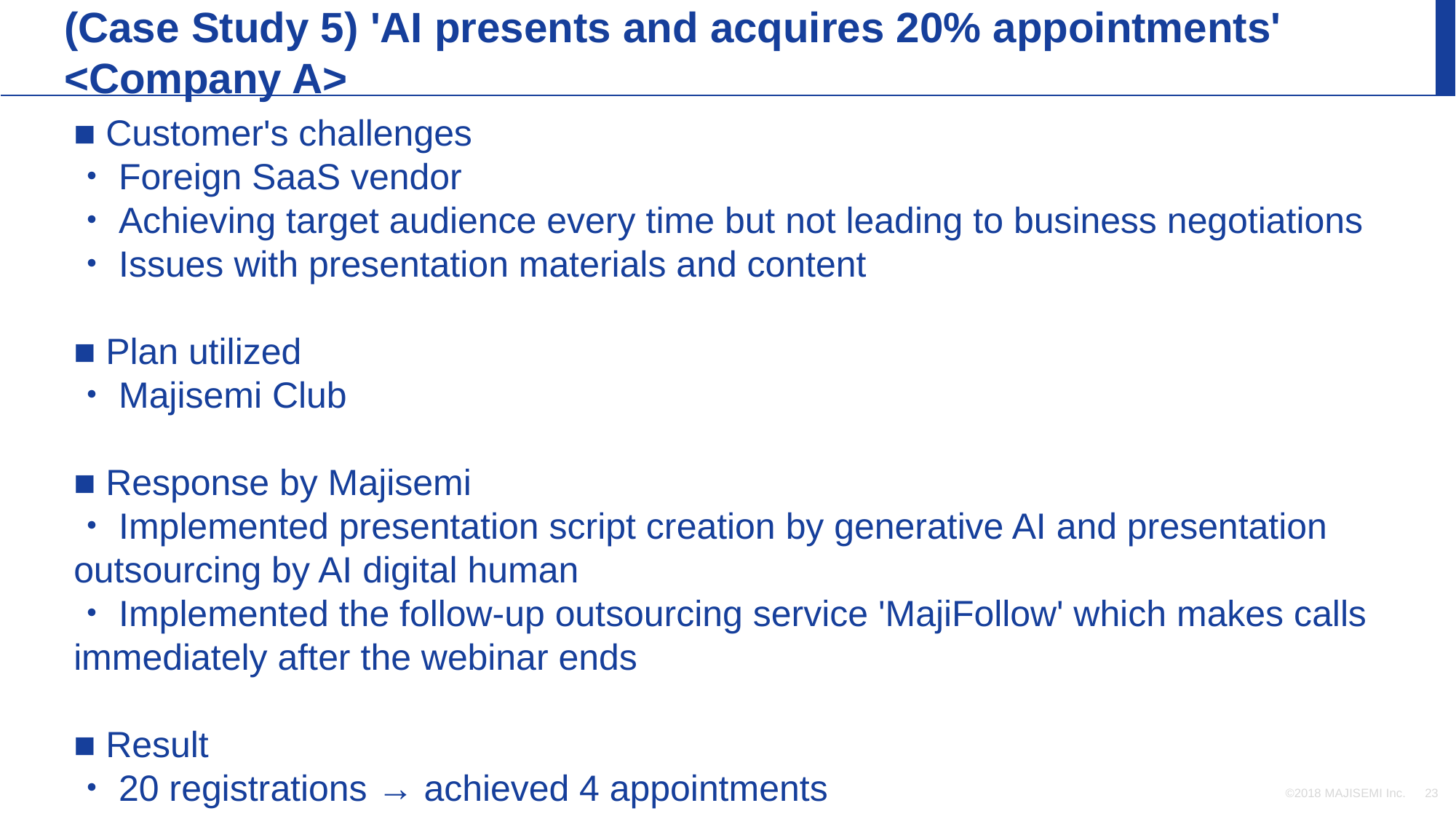

(Case Study 5) 'AI presents and acquires 20% appointments' <Company A>
■ Customer's challenges
・Foreign SaaS vendor
・Achieving target audience every time but not leading to business negotiations
・Issues with presentation materials and content

■ Plan utilized
・Majisemi Club

■ Response by Majisemi
・Implemented presentation script creation by generative AI and presentation outsourcing by AI digital human
・Implemented the follow-up outsourcing service 'MajiFollow' which makes calls immediately after the webinar ends

■ Result
・20 registrations → achieved 4 appointments
©2018 MAJISEMI Inc.
23